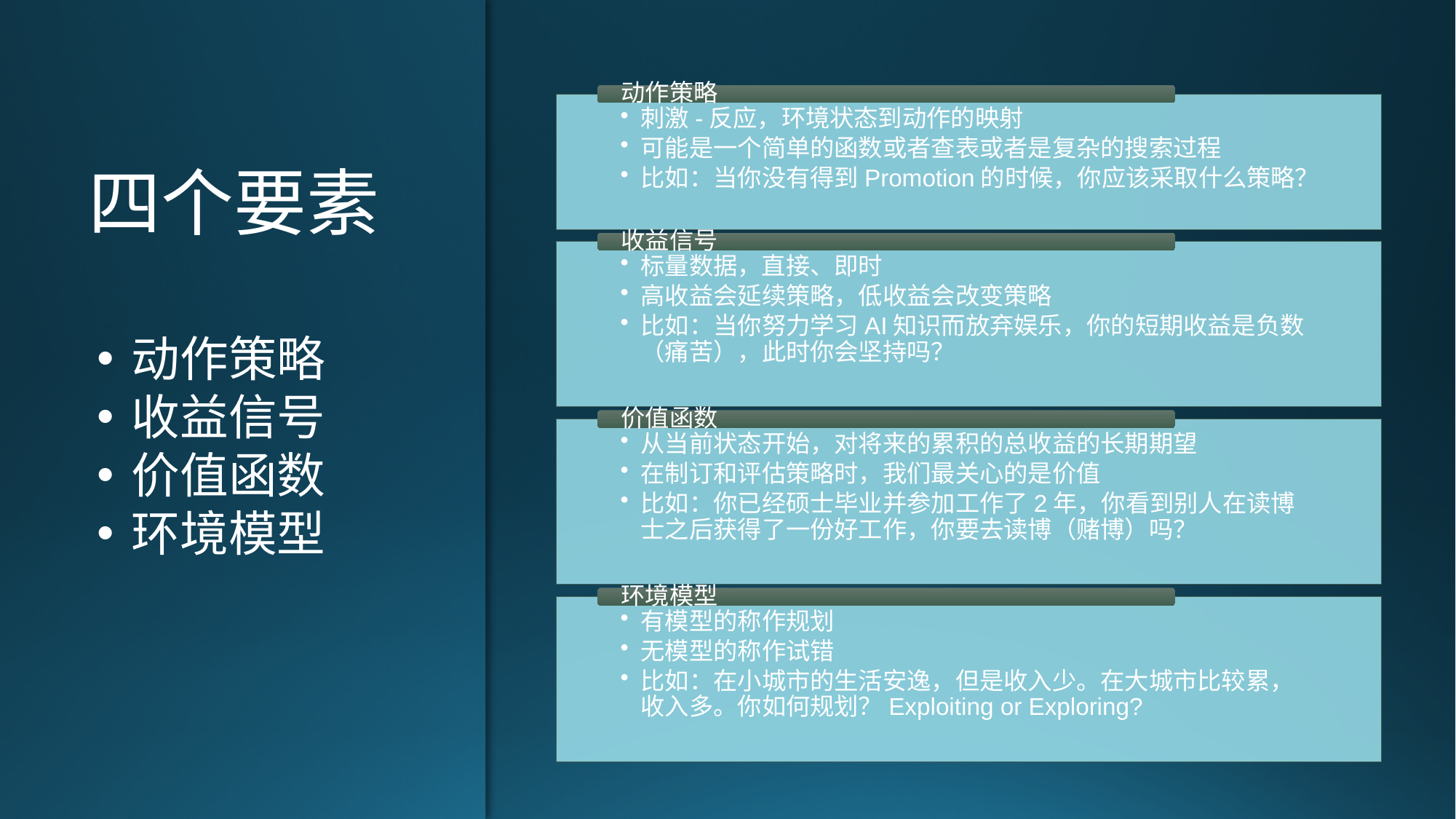

刺激-反应，环境状态到动作的映射
可能是一个简单的函数或者查表或者是复杂的搜索过程
比如：当你没有得到Promotion的时候，你应该采取什么策略？
动作策略
标量数据，直接、即时
高收益会延续策略，低收益会改变策略
比如：当你努力学习AI知识而放弃娱乐，你的短期收益是负数（痛苦），此时你会坚持吗？
收益信号
从当前状态开始，对将来的累积的总收益的长期期望
在制订和评估策略时，我们最关心的是价值
比如：你已经硕士毕业并参加工作了2年，你看到别人在读博士之后获得了一份好工作，你要去读博（赌博）吗？
价值函数
有模型的称作规划
无模型的称作试错
比如：在小城市的生活安逸，但是收入少。在大城市比较累，收入多。你如何规划？Exploiting or Exploring?
环境模型
# 四个要素
动作策略
收益信号
价值函数
环境模型